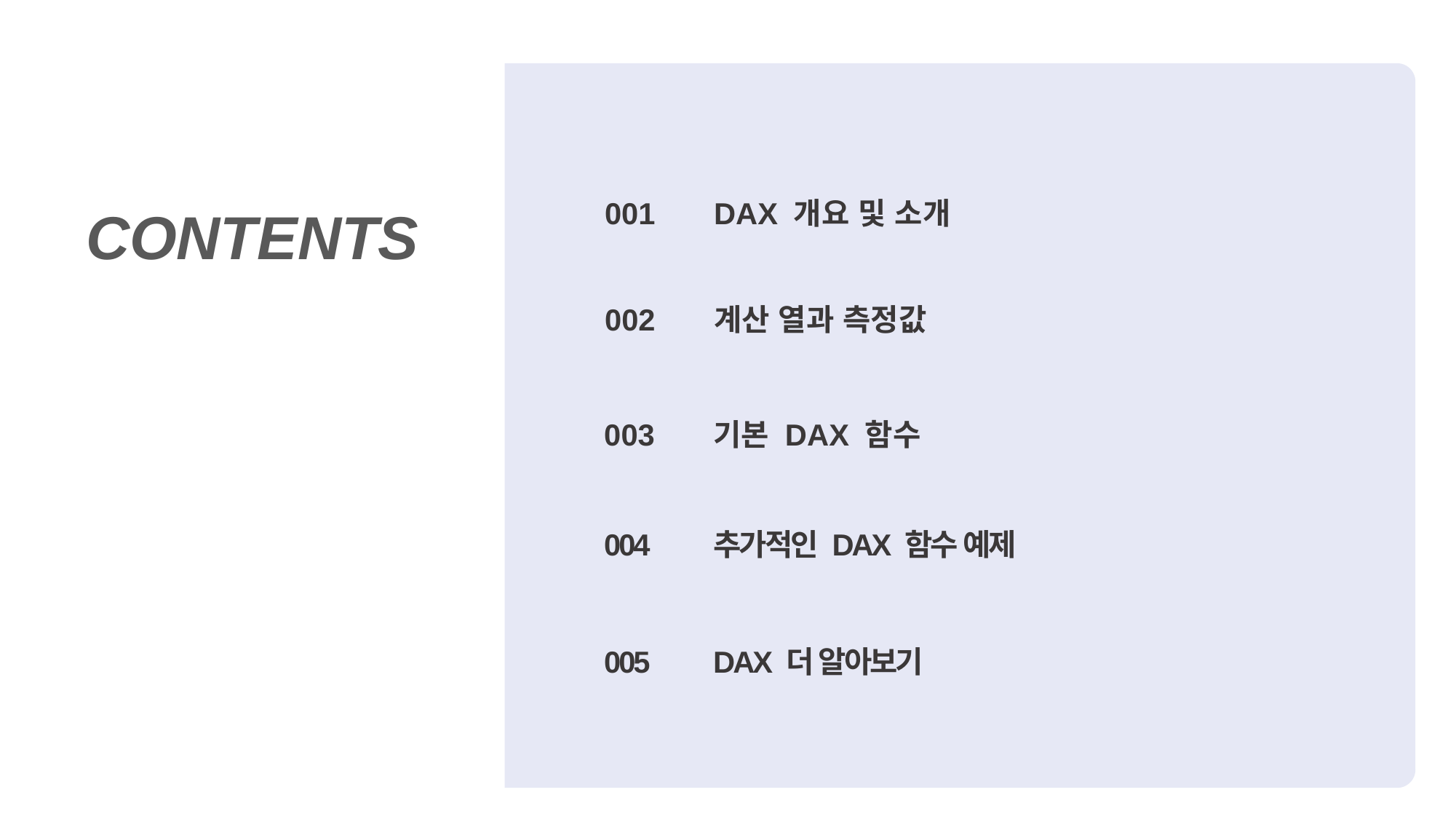

001	DAX 개요 및 소개

CONTENTS
002	계산 열과 측정값

003	기본 DAX 함수
004	추가적인 DAX 함수 예제
005	DAX 더 알아보기